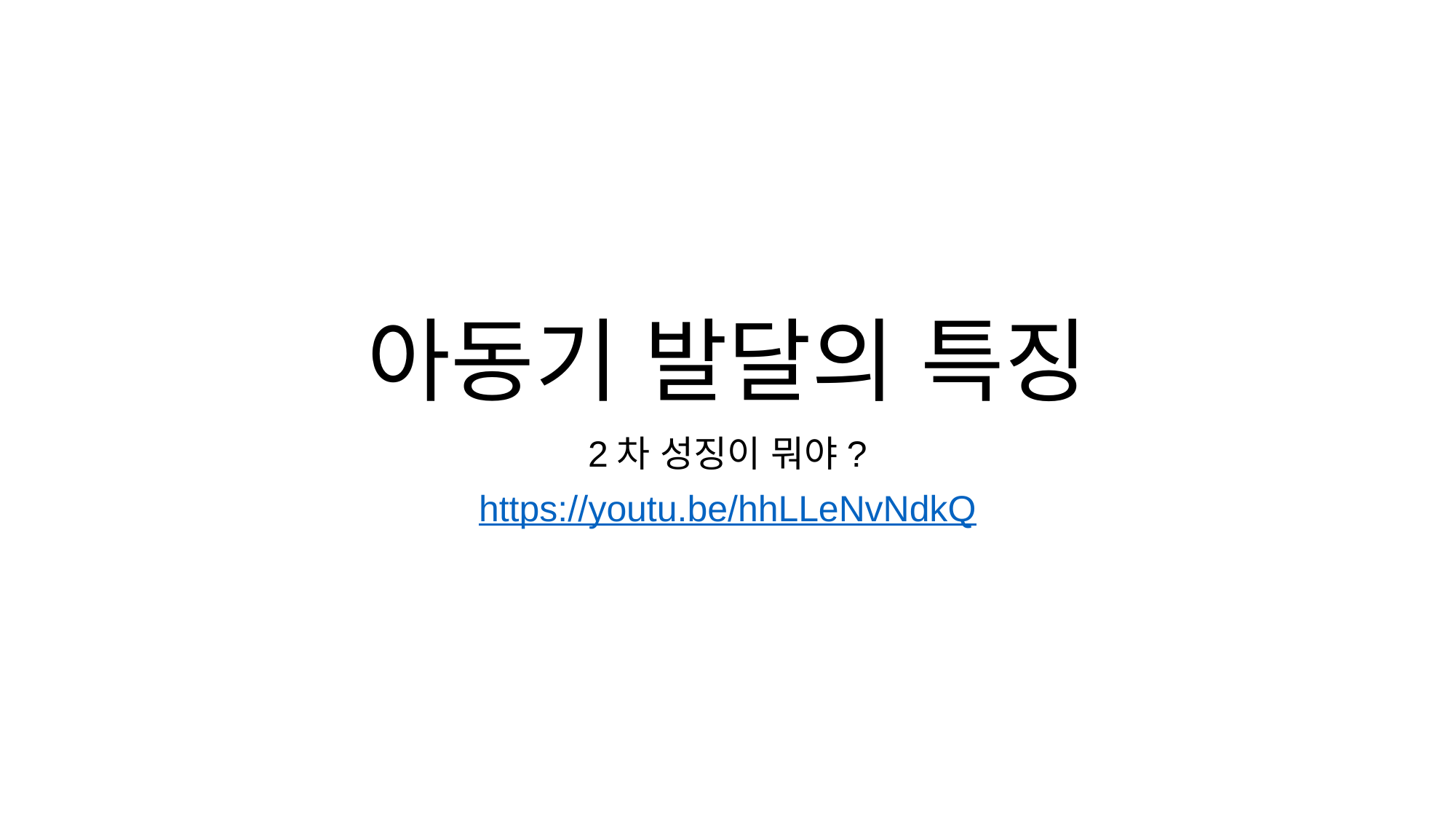

# 아동기 발달의 특징
2차 성징이 뭐야?
https://youtu.be/hhLLeNvNdkQ